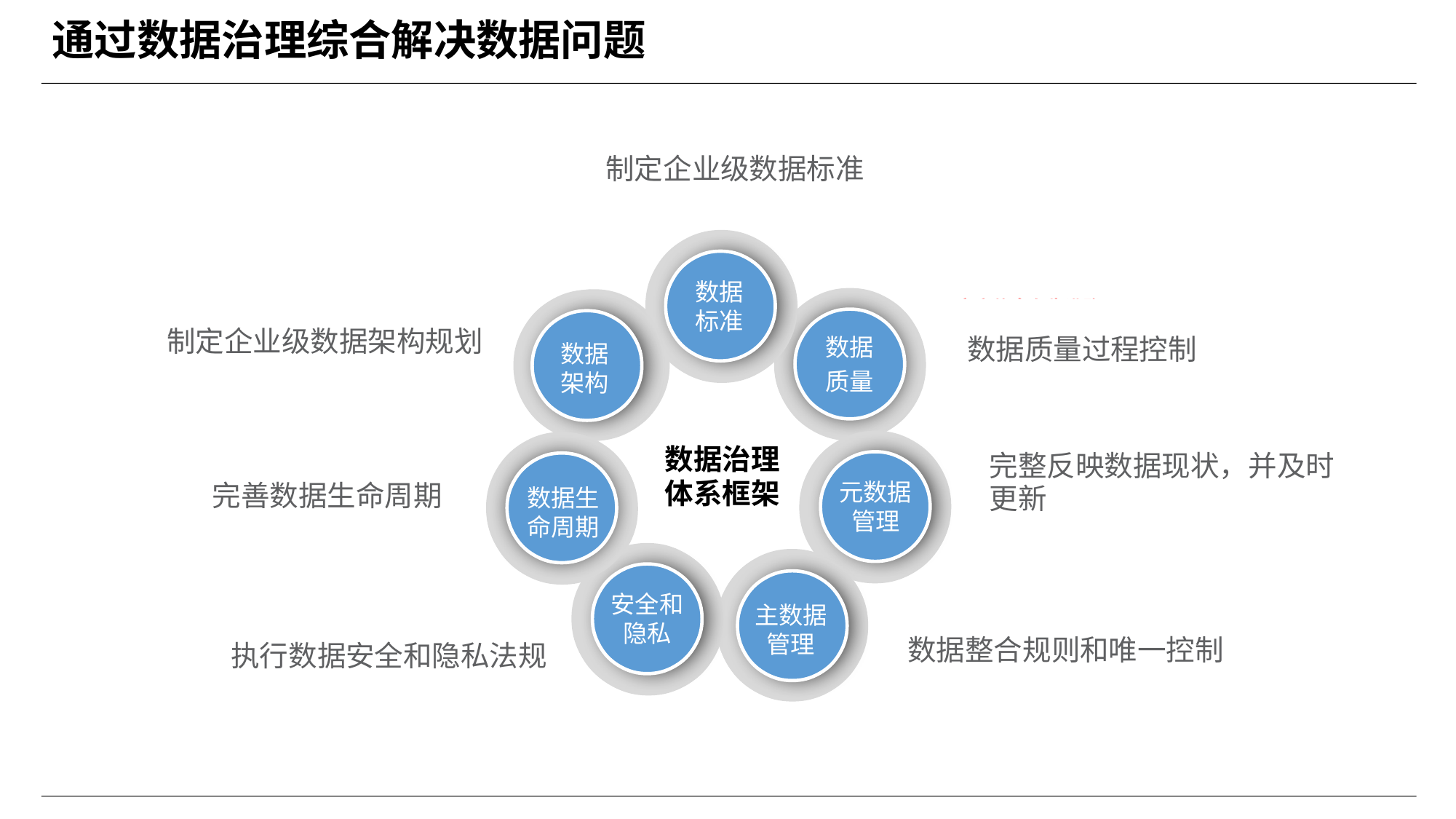

# 通过数据治理综合解决数据问题
制定企业级数据标准
关键信息不一致
航线名称：航线名称定义缺乏统一的标准，目前手工维护
指标口径：同一个指标，存在多种业务口径（有些可能是合理的），给业务用户（包括业务部门领导）和数据分析人员带来很多困惑

!

数据标准
制定企业级数据架构规划

数据
质量

!

!

数据的冗余复杂
重复建设的接口，性能问题以推进

客户信息有失准确
旅客联系电话：由于分销渠道所留存的大多是代理人的联系电话，因此一旦航班发生不正常情况，航空公司无法准确触达个体旅客，影响服务质量和客户体验

数据
架构
数据质量过程控制
完整反映数据现状，并及时更新

元数据管理

!

数据生命周期
数据变更不同步
城市/机场/地理位置信息：源头不清晰，一旦发生数据更新，没有明确的数据更新流程，目前手工维护
东航新增了阿姆斯特丹营业部，数据仓库没有获取相关信息，导致有些报表中没有阿姆斯特丹营业部发展的会员
资源浪费
优化数据对象和数据元素

!

数据治理
体系框架
完善数据生命周期

安全和隐私

!

!
!

主数据管理
数据整合规则和唯一控制
数据安全问题
数据泄露，在客户、合作方、和监管机构眼中企业的信誉下降
伪冒风险
各系统之间数据互相矛盾或不能关联带来痛苦
供应商名称：采购系统与合同管理系统可能存在不一致的情况
代理人IATA号：在不同系统间存在不一致的情况下，在出现问题的时候，需要线下逐一确认，不一致的代理人的IATA号，然后才能继续相关的分析
执行数据安全和隐私法规